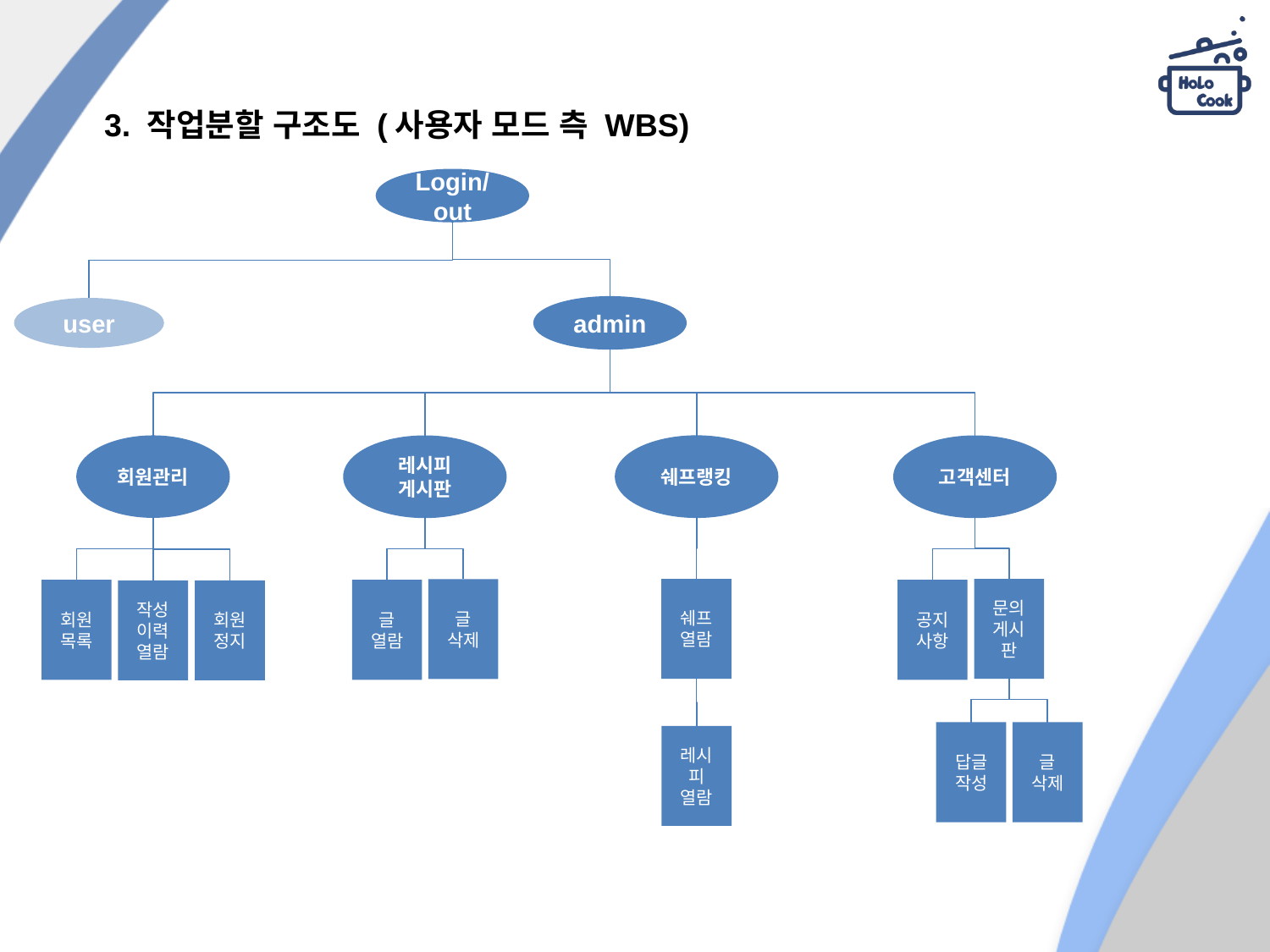

# 3. 작업분할 구조도 (사용자 모드 측 WBS)
Login/out
user
admin
쉐프랭킹
회원관리
레시피
게시판
고객센터
쉐프
열람
문의
게시판
공지사항
글
삭제
글
열람
회원목록
작성
이력열람
회원정지
답글
작성
글
삭제
레시피
열람